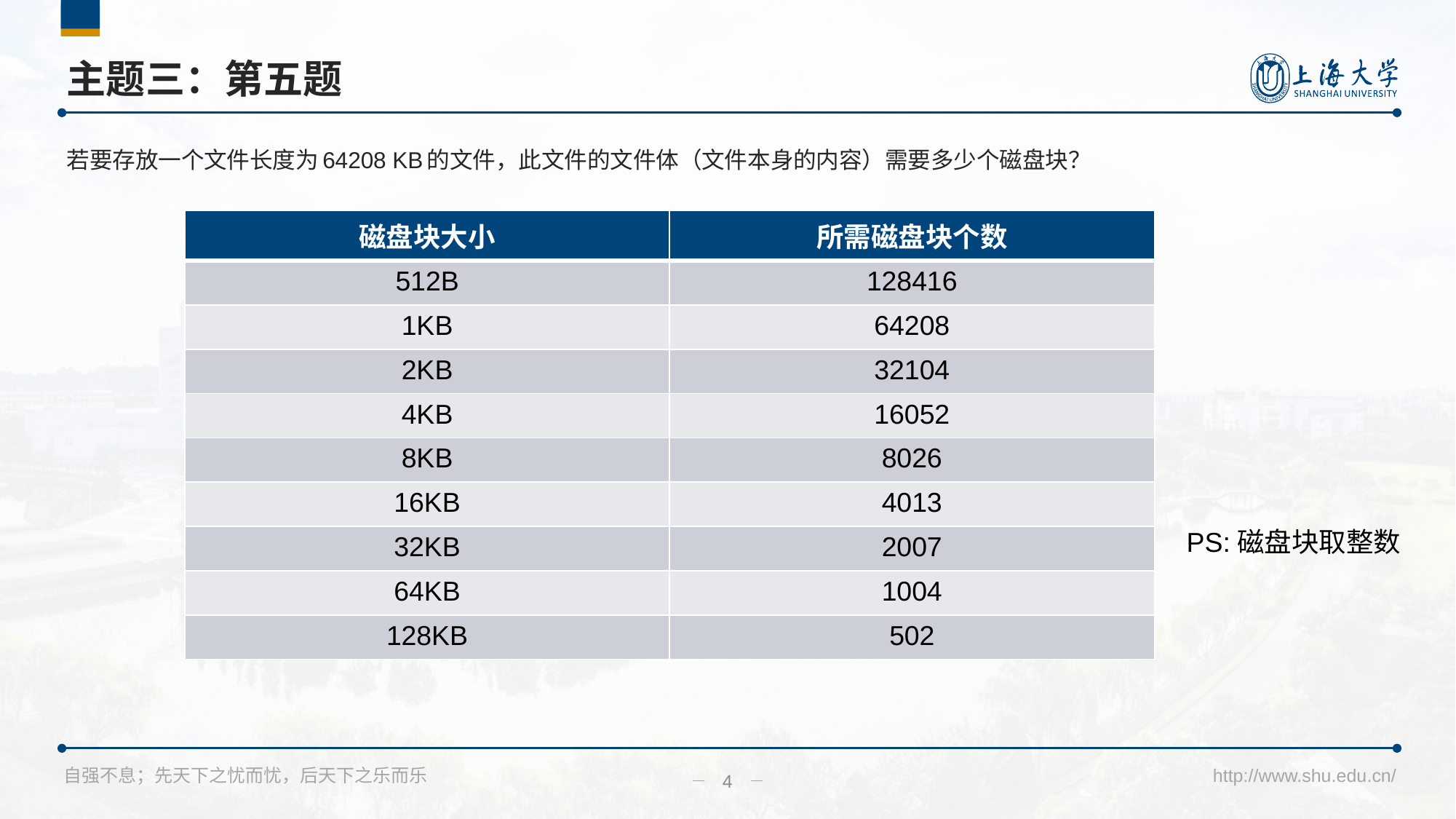

主题三：第五题
# 若要存放一个文件长度为64208 KB的文件，此文件的文件体（文件本身的内容）需要多少个磁盘块？
| 磁盘块大小 | 所需磁盘块个数 |
| --- | --- |
| 512B | 128416 |
| 1KB | 64208 |
| 2KB | 32104 |
| 4KB | 16052 |
| 8KB | 8026 |
| 16KB | 4013 |
| 32KB | 2007 |
| 64KB | 1004 |
| 128KB | 502 |
PS:磁盘块取整数
4